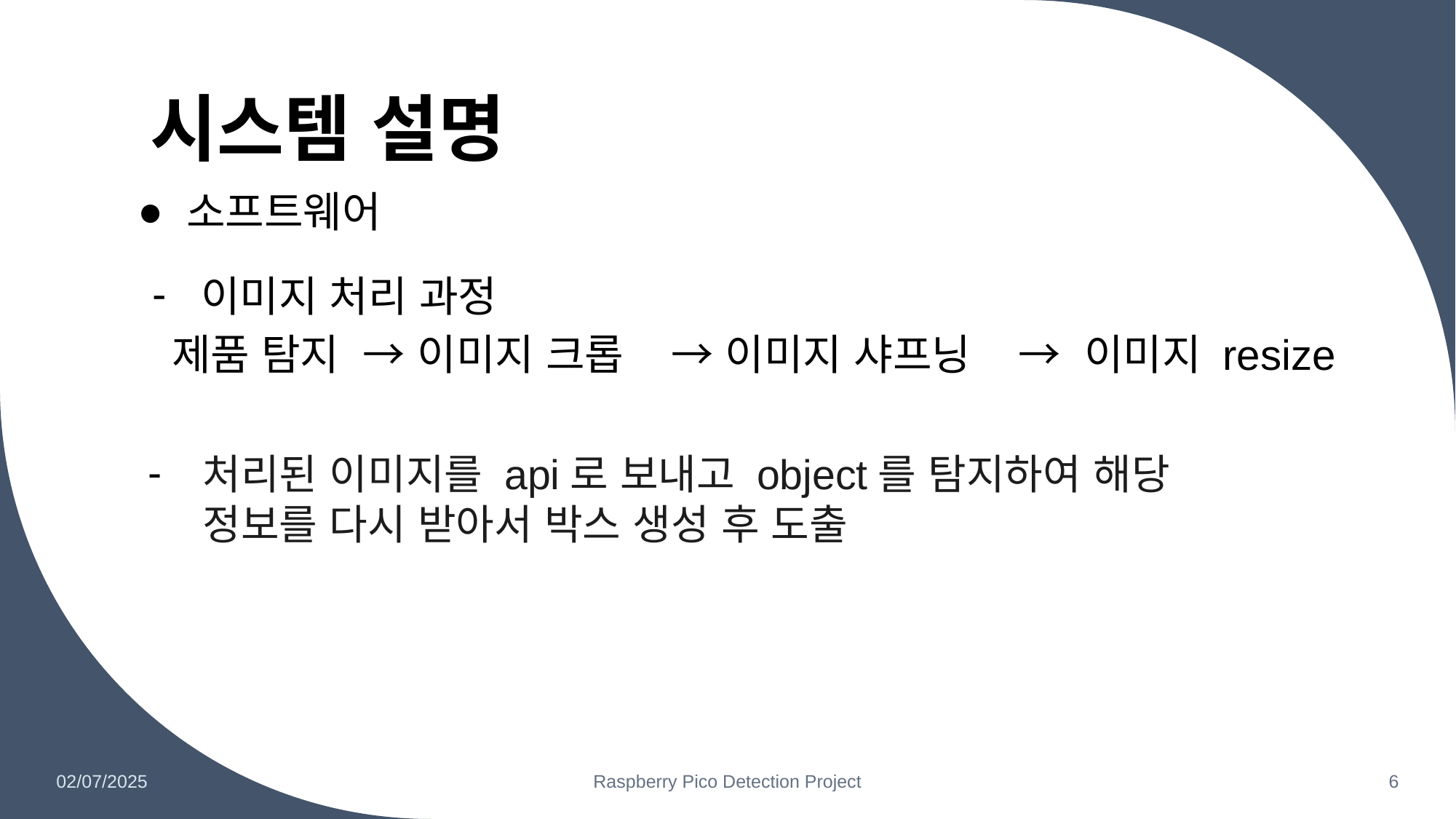

# 시스템 설명
소프트웨어
이미지 처리 과정
제품 탐지  → 이미지 크롭    → 이미지 샤프닝    →  이미지 resize
처리된 이미지를 api로 보내고 object를 탐지하여 해당 정보를 다시 받아서 박스 생성 후 도출
02/07/2025
Raspberry Pico Detection Project
6